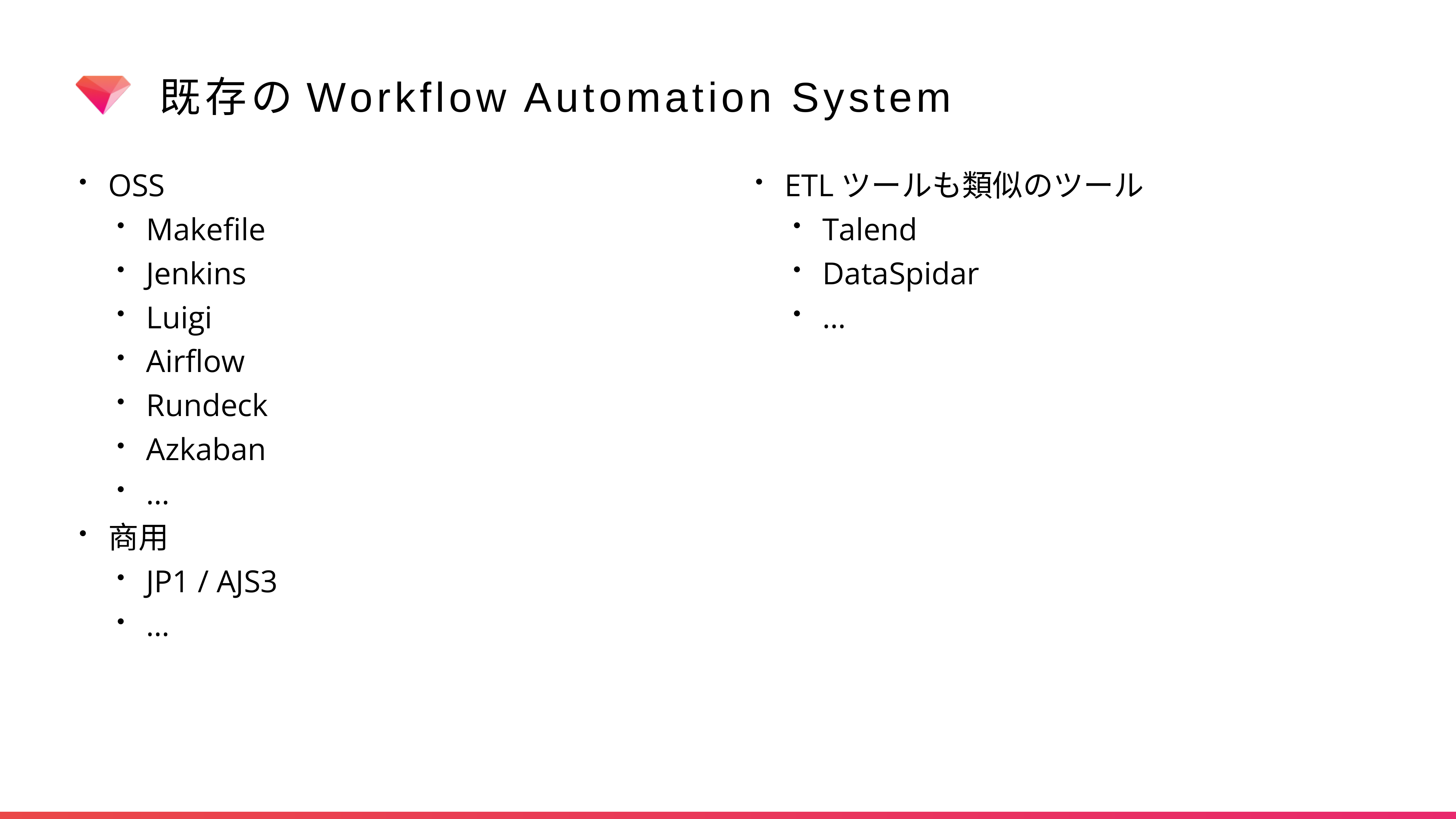

# 既存のWorkflow Automation System
OSS
Makefile
Jenkins
Luigi
Airflow
Rundeck
Azkaban
…
商用
JP1 / AJS3
…
ETLツールも類似のツール
Talend
DataSpidar
…
46